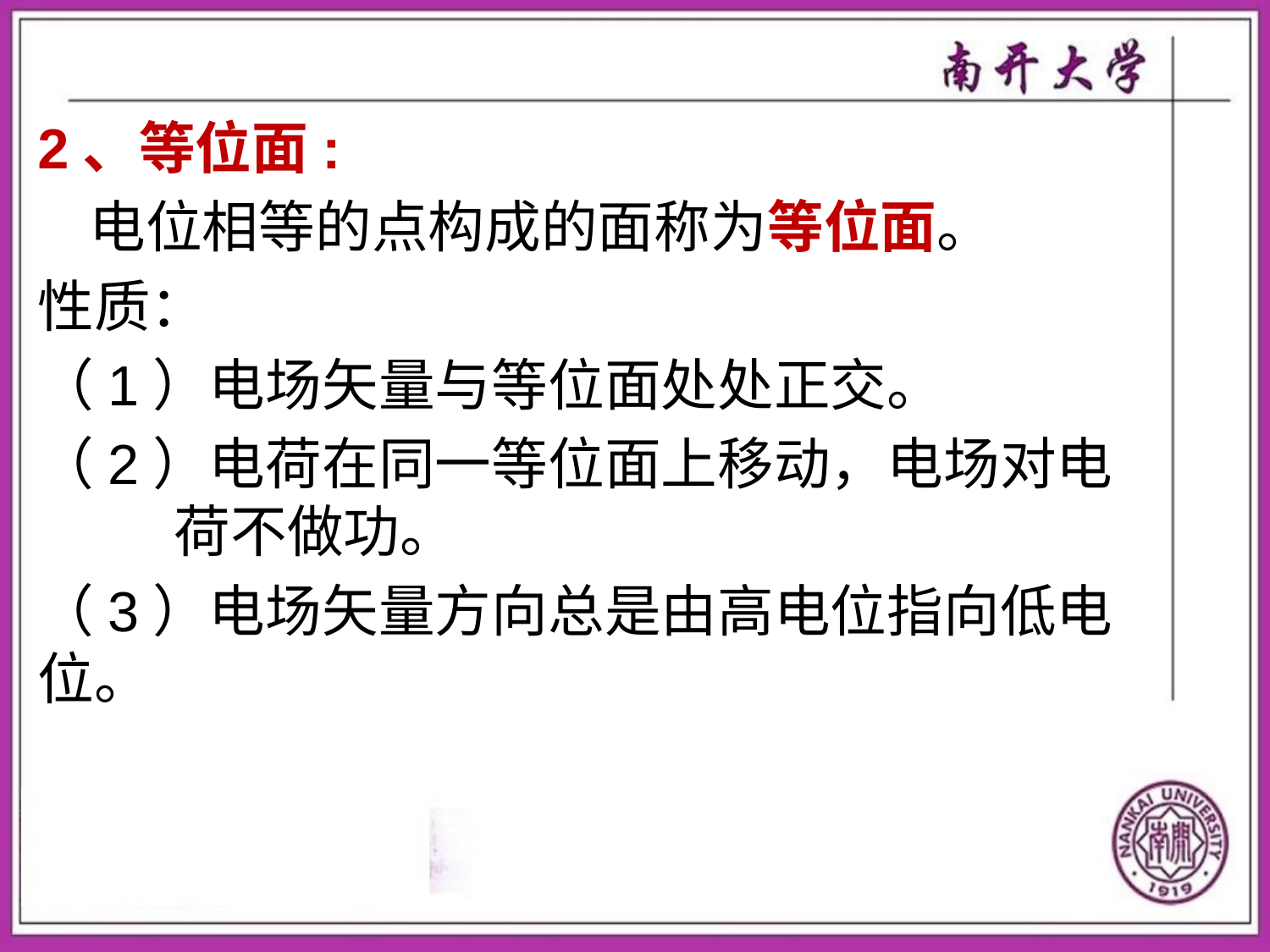

2、等位面:
   电位相等的点构成的面称为等位面。
性质：
（1）电场矢量与等位面处处正交。
（2）电荷在同一等位面上移动，电场对电荷不做功。
（3）电场矢量方向总是由高电位指向低电位。